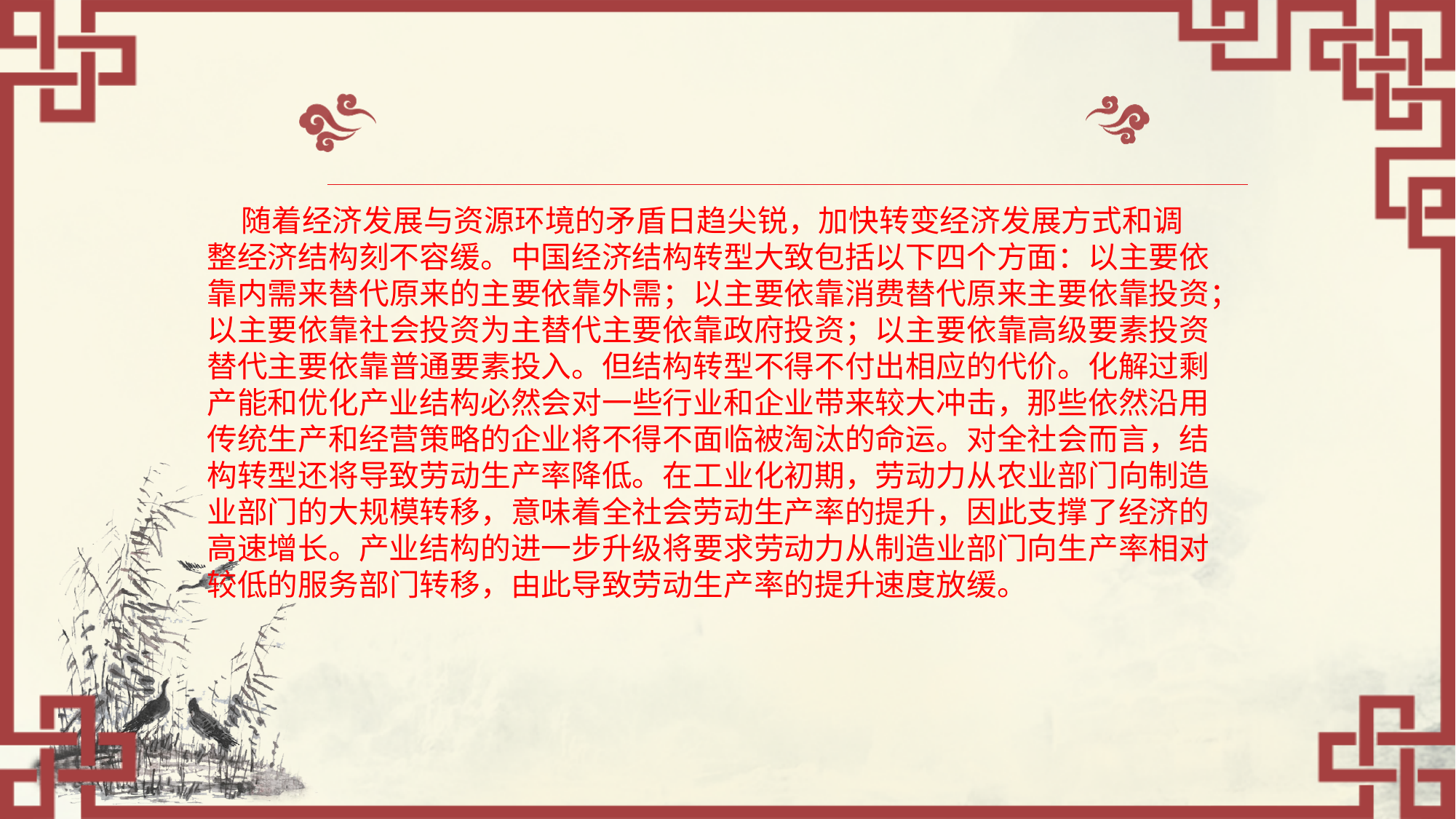

随着经济发展与资源环境的矛盾日趋尖锐，加快转变经济发展方式和调整经济结构刻不容缓。中国经济结构转型大致包括以下四个方面：以主要依靠内需来替代原来的主要依靠外需；以主要依靠消费替代原来主要依靠投资；以主要依靠社会投资为主替代主要依靠政府投资；以主要依靠高级要素投资替代主要依靠普通要素投入。但结构转型不得不付出相应的代价。化解过剩产能和优化产业结构必然会对一些行业和企业带来较大冲击，那些依然沿用传统生产和经营策略的企业将不得不面临被淘汰的命运。对全社会而言，结构转型还将导致劳动生产率降低。在工业化初期，劳动力从农业部门向制造业部门的大规模转移，意味着全社会劳动生产率的提升，因此支撑了经济的高速增长。产业结构的进一步升级将要求劳动力从制造业部门向生产率相对较低的服务部门转移，由此导致劳动生产率的提升速度放缓。